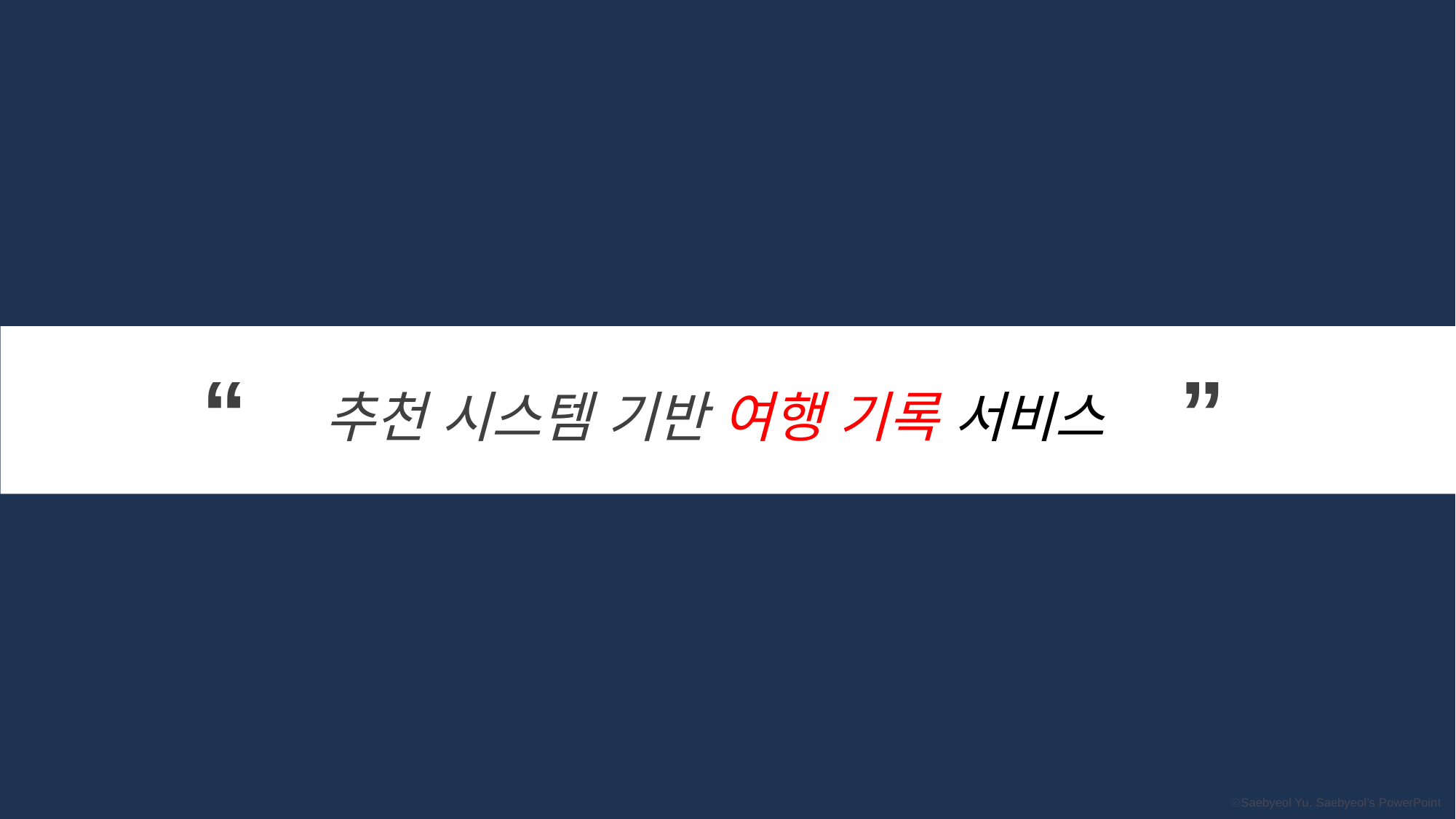

“                                     ”
추천 시스템 기반 여행 기록 서비스